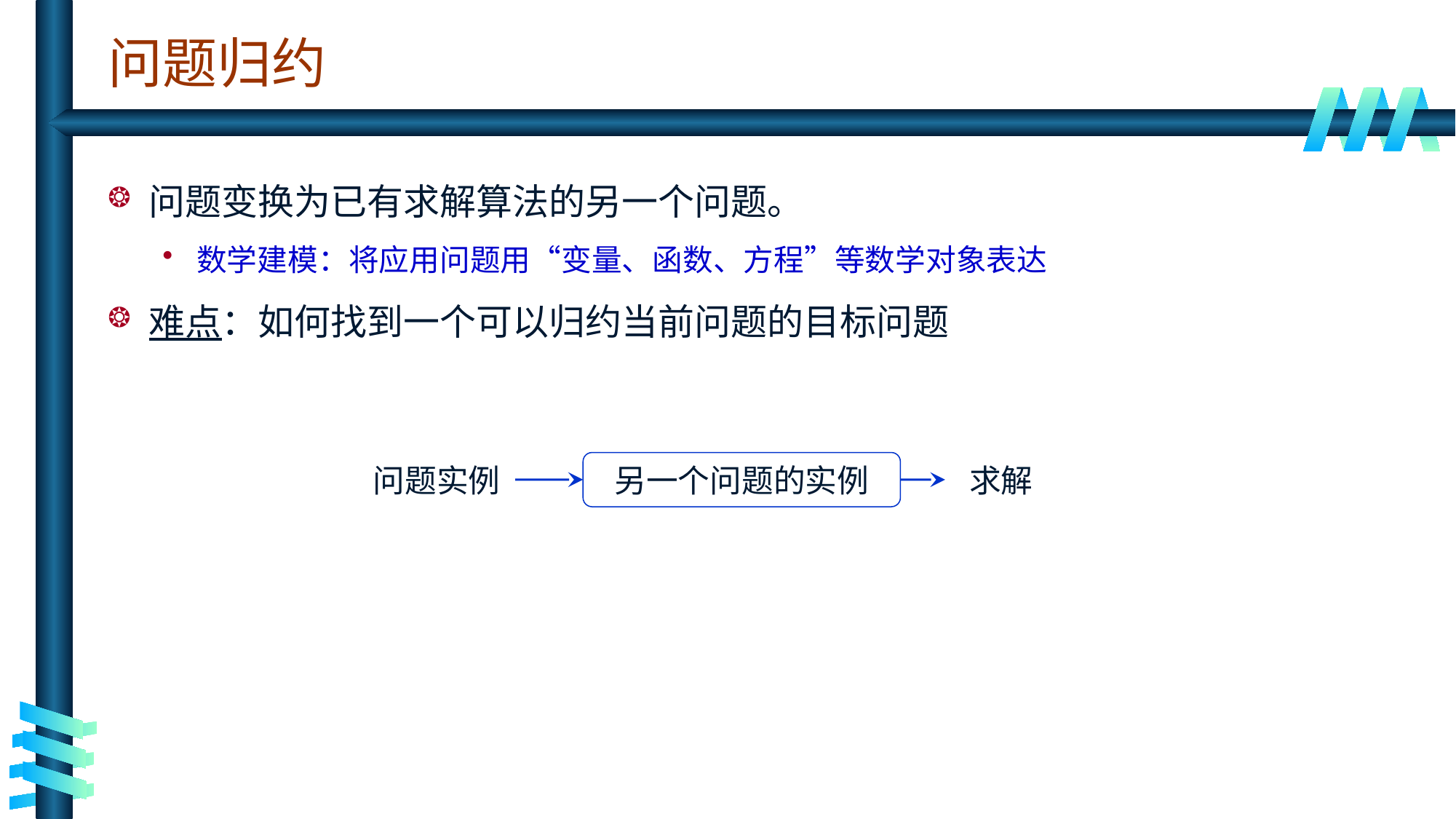

# 问题归约
问题变换为已有求解算法的另一个问题。
数学建模：将应用问题用“变量、函数、方程”等数学对象表达
难点：如何找到一个可以归约当前问题的目标问题

另一个问题的实例
问题实例
求解